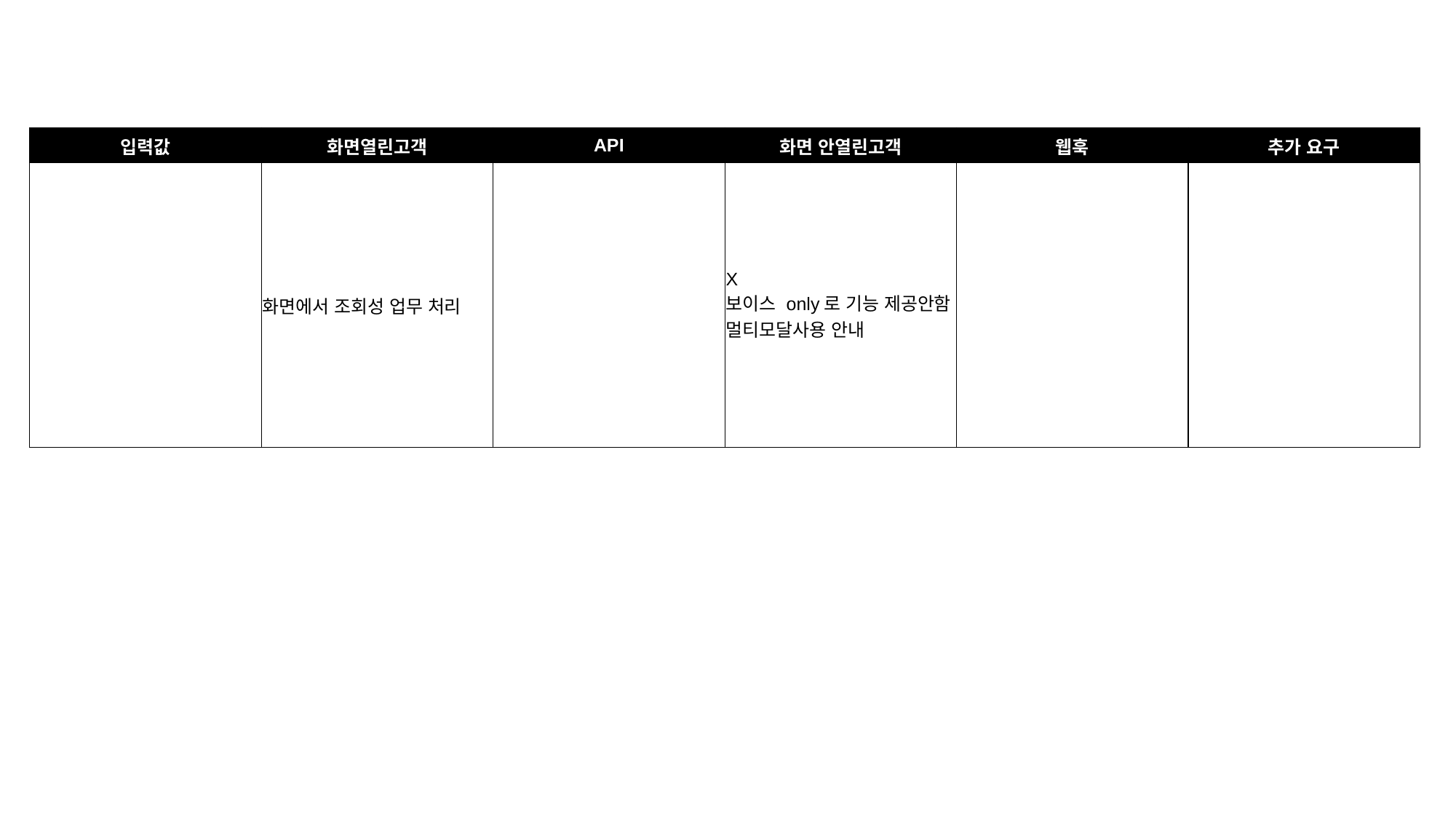

| 입력값 | 화면열린고객 | API | 화면 안열린고객 | 웹훅 | 추가 요구 |
| --- | --- | --- | --- | --- | --- |
|  | 화면에서 조회성 업무 처리 |  | X 보이스 only로 기능 제공안함 멀티모달사용 안내 |  |  |